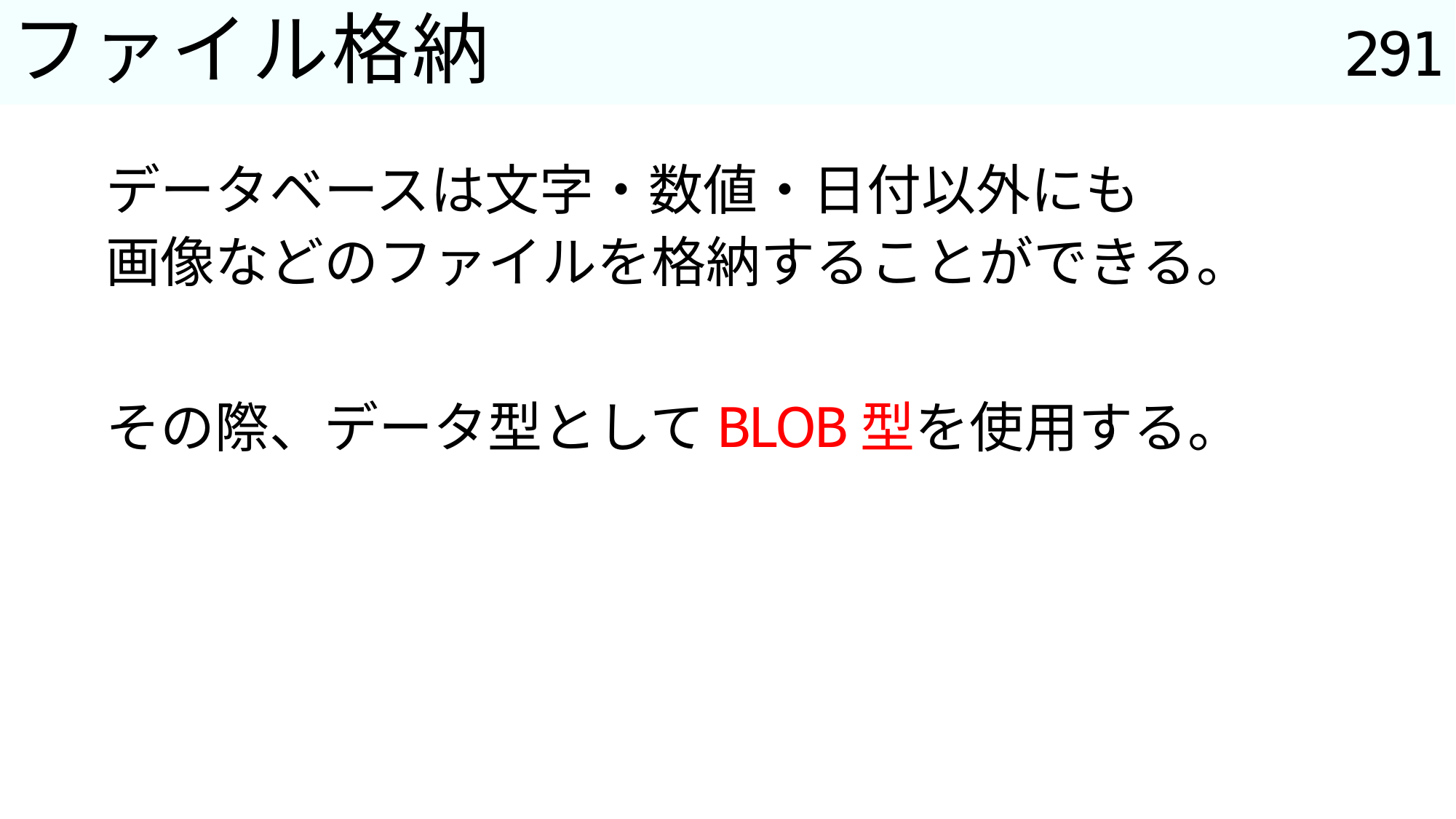

291
# ファイル格納
データベースは文字・数値・日付以外にも
画像などのファイルを格納することができる。

その際、データ型としてBLOB型を使用する。